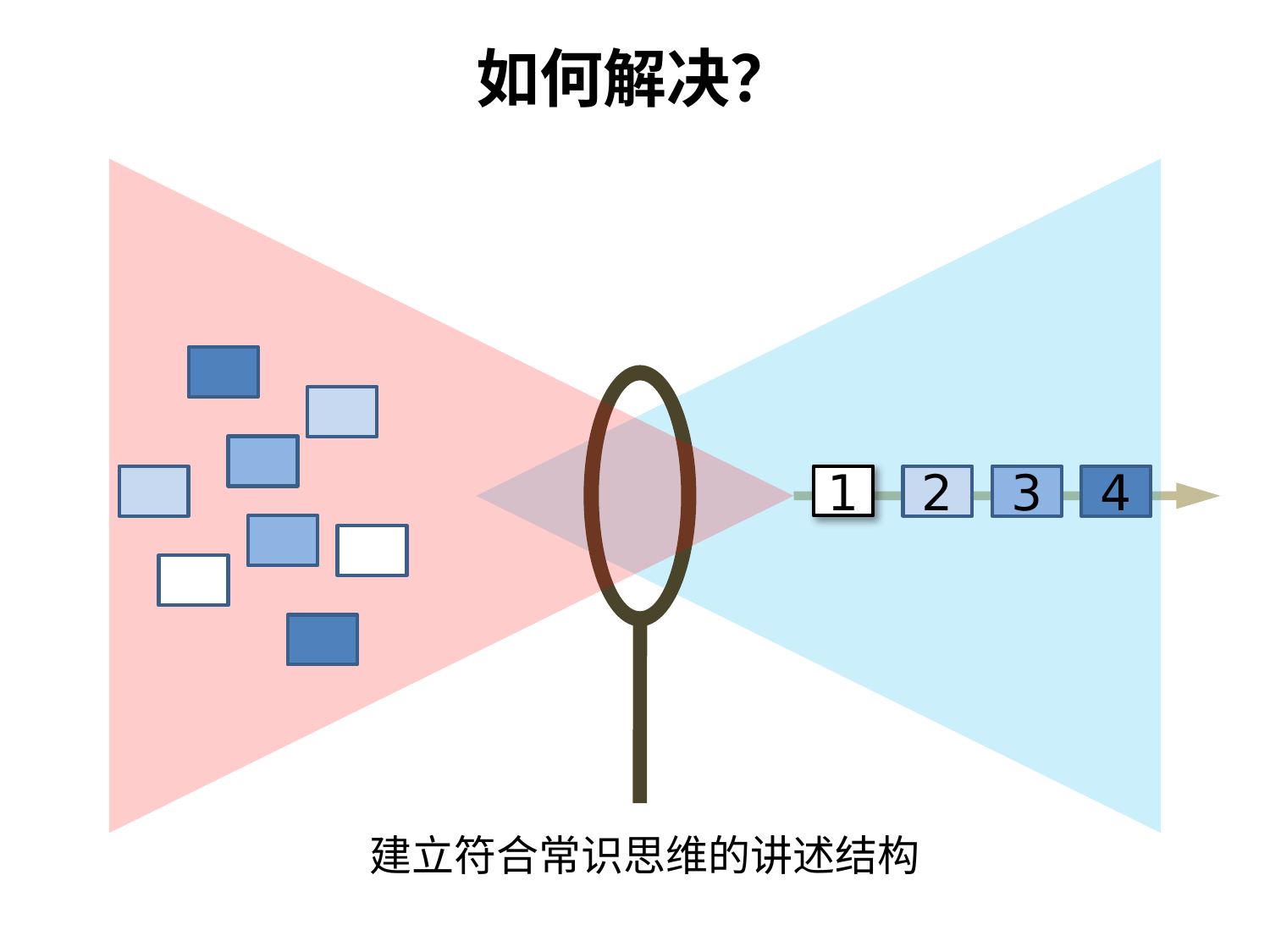

# 如何解决？

1
2
3
4

建立符合常识思维的讲述结构